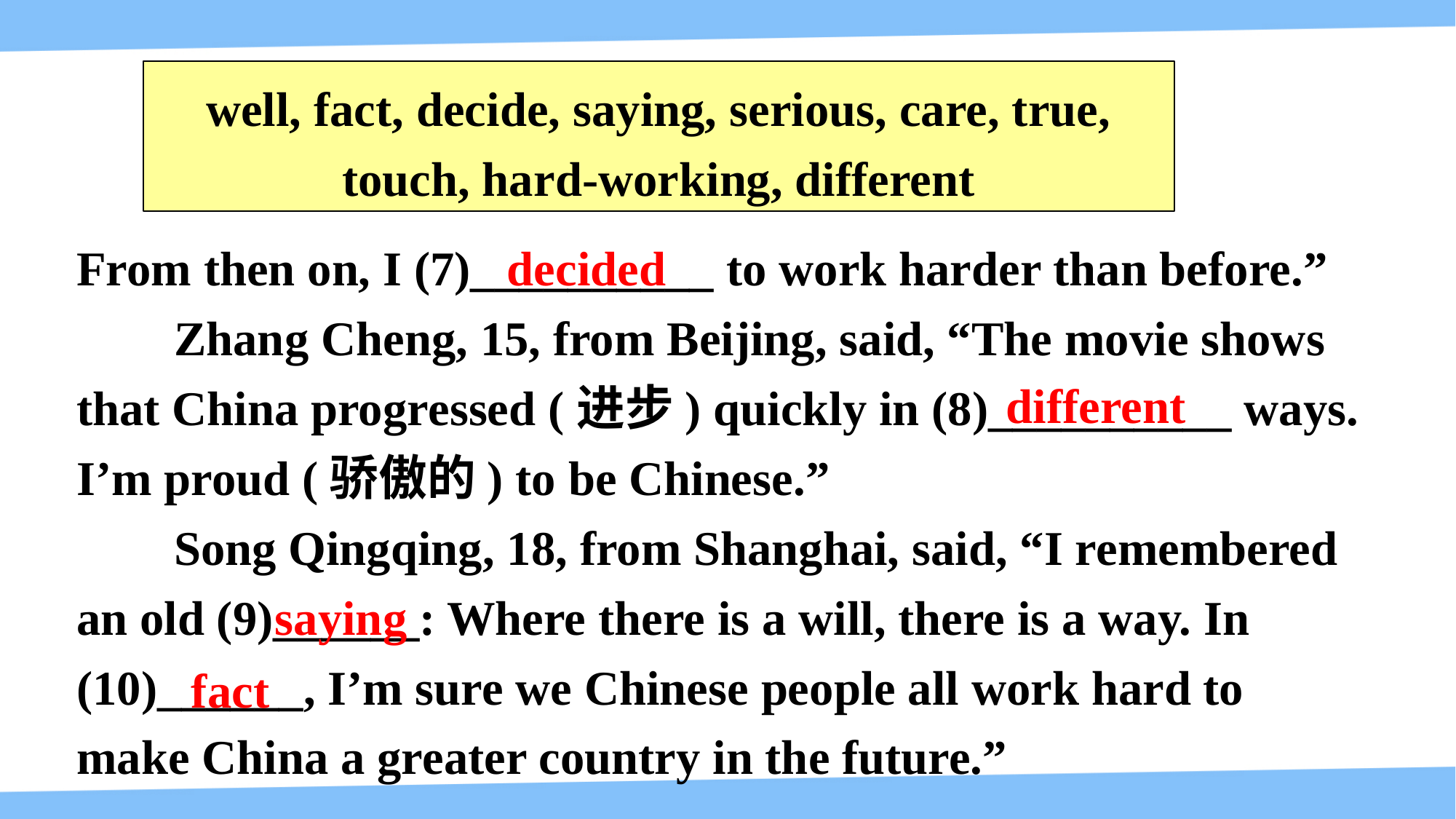

well, fact, decide, saying, serious, care, true, touch, hard-working, different
From then on, I (7)__________ to work harder than before.”
        Zhang Cheng, 15, from Beijing, said, “The movie shows that China progressed (进步) quickly in (8)__________ ways. I’m proud (骄傲的) to be Chinese.”
        Song Qingqing, 18, from Shanghai, said, “I remembered an old (9)______: Where there is a will, there is a way. In (10)______, I’m sure we Chinese people all work hard to make China a greater country in the future.”
decided
different
saying
fact